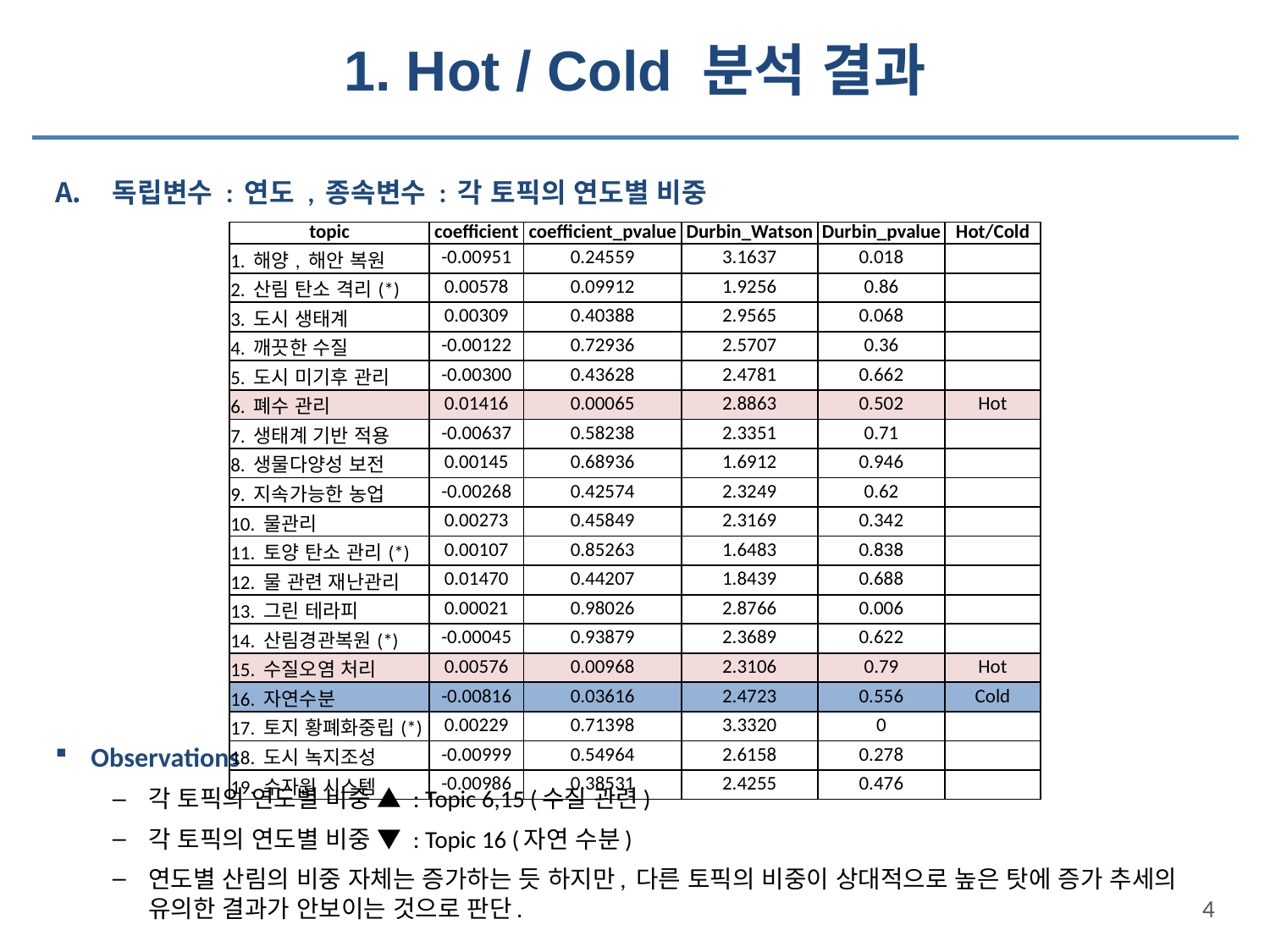

# 1. Hot / Cold 분석 결과
독립변수 : 연도 , 종속변수 : 각 토픽의 연도별 비중

Observations
각 토픽의 연도별 비중 ▲ : Topic 6,15 (수질 관련)
각 토픽의 연도별 비중 ▼ : Topic 16 (자연 수분)
연도별 산림의 비중 자체는 증가하는 듯 하지만, 다른 토픽의 비중이 상대적으로 높은 탓에 증가 추세의 유의한 결과가 안보이는 것으로 판단.
| topic | coefficient | coefficient\_pvalue | Durbin\_Watson | Durbin\_pvalue | Hot/Cold |
| --- | --- | --- | --- | --- | --- |
| 1. 해양, 해안 복원 | -0.00951 | 0.24559 | 3.1637 | 0.018 |  |
| 2. 산림 탄소 격리(\*) | 0.00578 | 0.09912 | 1.9256 | 0.86 |  |
| 3. 도시 생태계 | 0.00309 | 0.40388 | 2.9565 | 0.068 |  |
| 4. 깨끗한 수질 | -0.00122 | 0.72936 | 2.5707 | 0.36 |  |
| 5. 도시 미기후 관리 | -0.00300 | 0.43628 | 2.4781 | 0.662 |  |
| 6. 폐수 관리 | 0.01416 | 0.00065 | 2.8863 | 0.502 | Hot |
| 7. 생태계 기반 적용 | -0.00637 | 0.58238 | 2.3351 | 0.71 |  |
| 8. 생물다양성 보전 | 0.00145 | 0.68936 | 1.6912 | 0.946 |  |
| 9. 지속가능한 농업 | -0.00268 | 0.42574 | 2.3249 | 0.62 |  |
| 10. 물관리 | 0.00273 | 0.45849 | 2.3169 | 0.342 |  |
| 11. 토양 탄소 관리(\*) | 0.00107 | 0.85263 | 1.6483 | 0.838 |  |
| 12. 물 관련 재난관리 | 0.01470 | 0.44207 | 1.8439 | 0.688 |  |
| 13. 그린 테라피 | 0.00021 | 0.98026 | 2.8766 | 0.006 |  |
| 14. 산림경관복원(\*) | -0.00045 | 0.93879 | 2.3689 | 0.622 |  |
| 15. 수질오염 처리 | 0.00576 | 0.00968 | 2.3106 | 0.79 | Hot |
| 16. 자연수분 | -0.00816 | 0.03616 | 2.4723 | 0.556 | Cold |
| 17. 토지 황폐화중립(\*) | 0.00229 | 0.71398 | 3.3320 | 0 |  |
| 18. 도시 녹지조성 | -0.00999 | 0.54964 | 2.6158 | 0.278 |  |
| 19. 수자원 시스템 | -0.00986 | 0.38531 | 2.4255 | 0.476 |  |
4